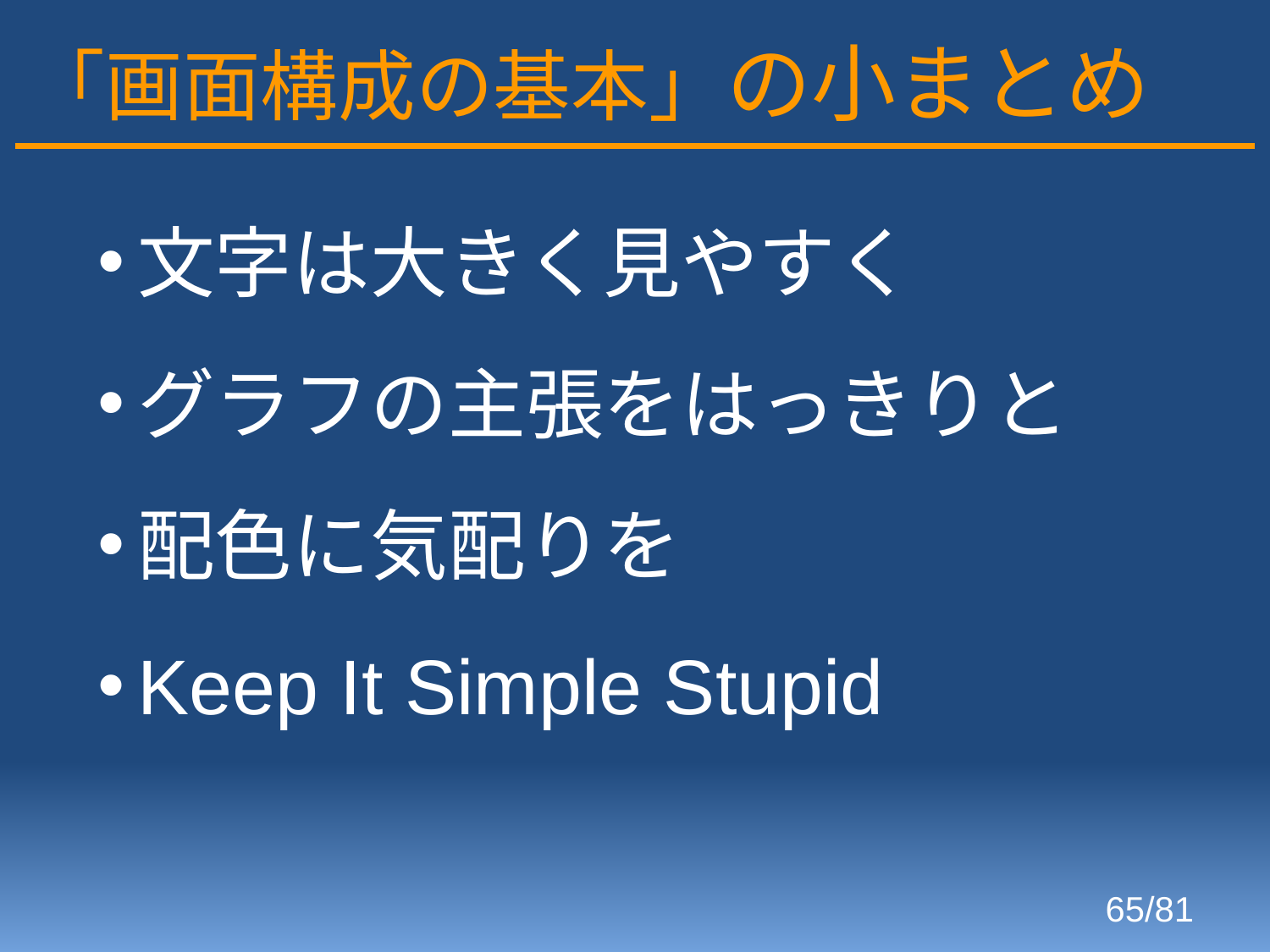

# 「画面構成の基本」の小まとめ
文字は大きく見やすく
グラフの主張をはっきりと
配色に気配りを
Keep It Simple Stupid
65/81